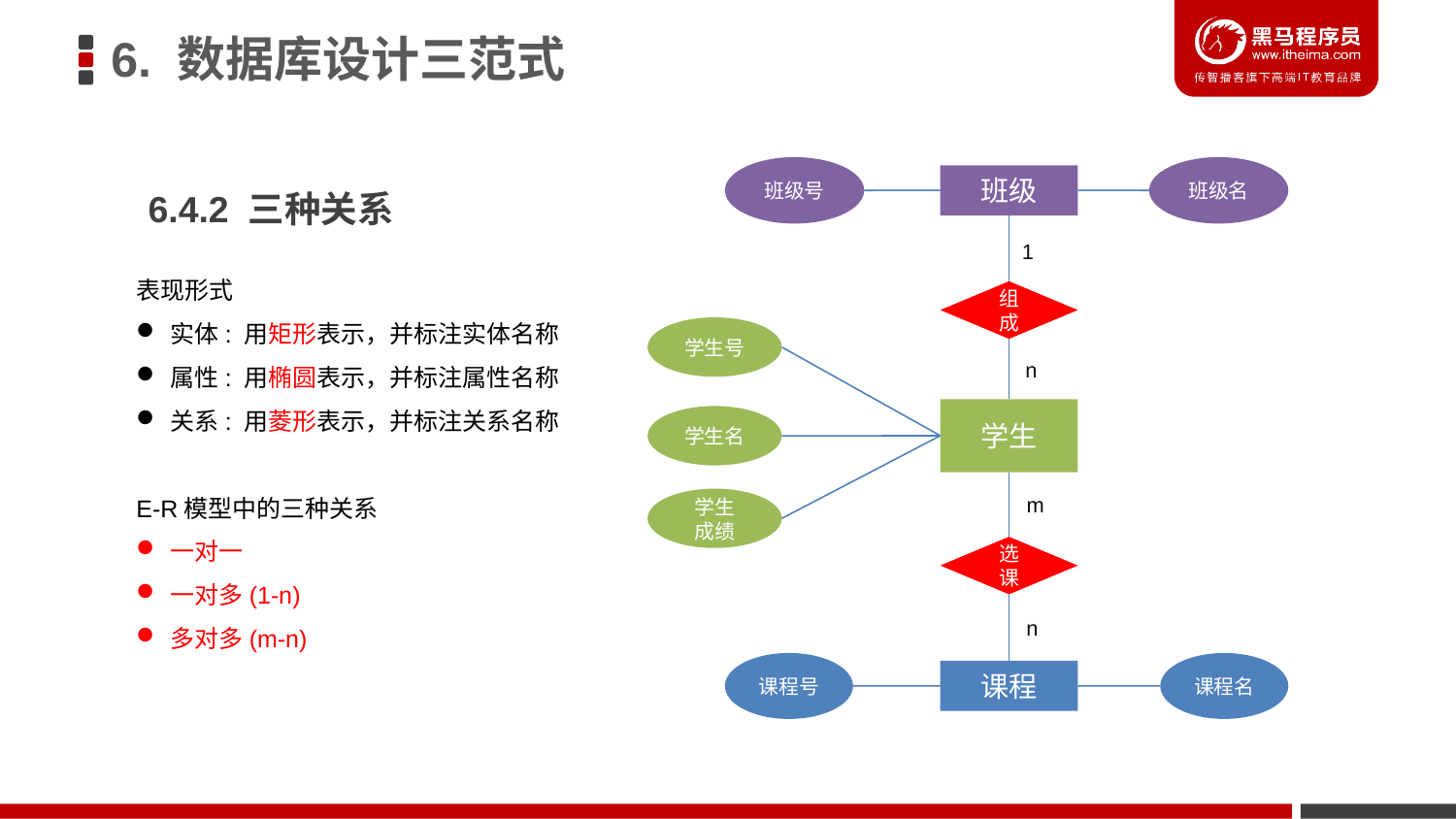

6. 数据库设计三范式
6.4.2 三种关系
班级号
班级名
班级
1
表现形式
实体: 用矩形表示，并标注实体名称
属性: 用椭圆表示，并标注属性名称
关系: 用菱形表示，并标注关系名称

E-R模型中的三种关系
一对一
一对多(1-n)
多对多(m-n)
组成
学生号
n
学生
学生名
m
学生
成绩
选课
n
课程号
课程名
课程